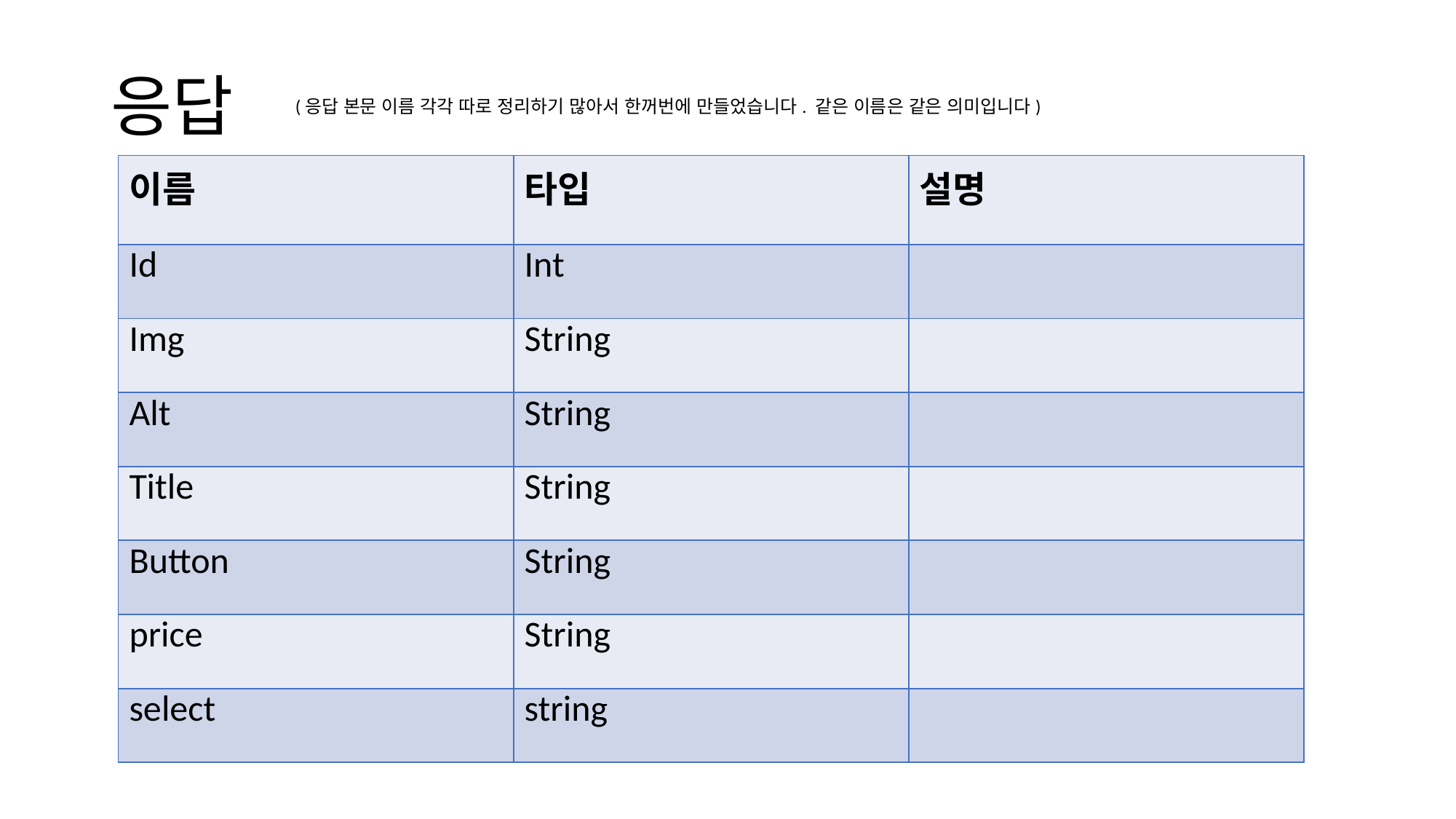

# 응답
(응답 본문 이름 각각 따로 정리하기 많아서 한꺼번에 만들었습니다. 같은 이름은 같은 의미입니다)
| 이름 | 타입 | 설명 |
| --- | --- | --- |
| Id | Int |  |
| Img | String |  |
| Alt | String |  |
| Title | String |  |
| Button | String |  |
| price | String |  |
| select | string |  |
,…